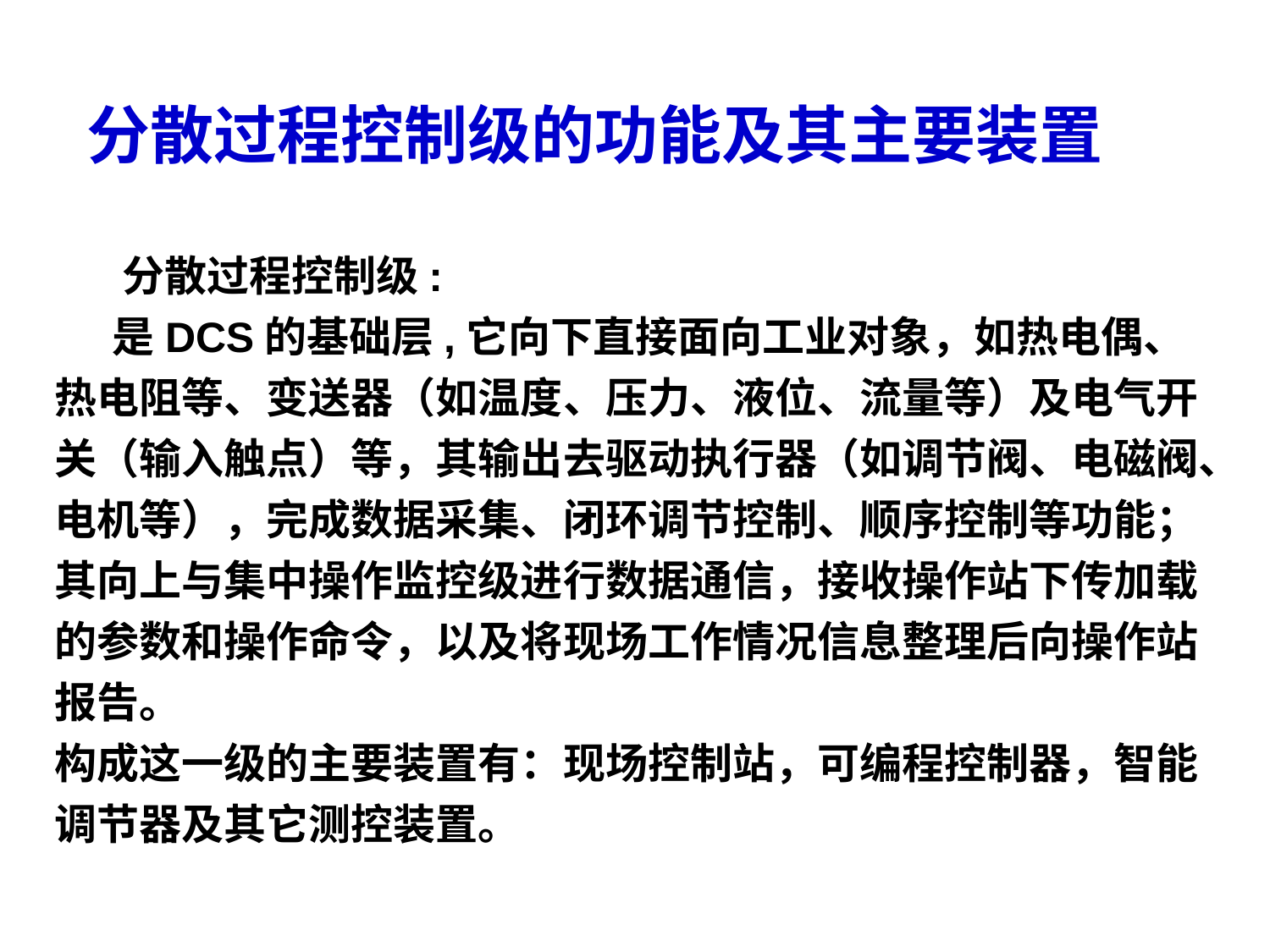

# 分散过程控制级的功能及其主要装置
      分散过程控制级:
     是DCS的基础层,它向下直接面向工业对象，如热电偶、热电阻等、变送器（如温度、压力、液位、流量等）及电气开关（输入触点）等，其输出去驱动执行器（如调节阀、电磁阀、电机等），完成数据采集、闭环调节控制、顺序控制等功能；其向上与集中操作监控级进行数据通信，接收操作站下传加载的参数和操作命令，以及将现场工作情况信息整理后向操作站报告。
构成这一级的主要装置有：现场控制站，可编程控制器，智能调节器及其它测控装置。